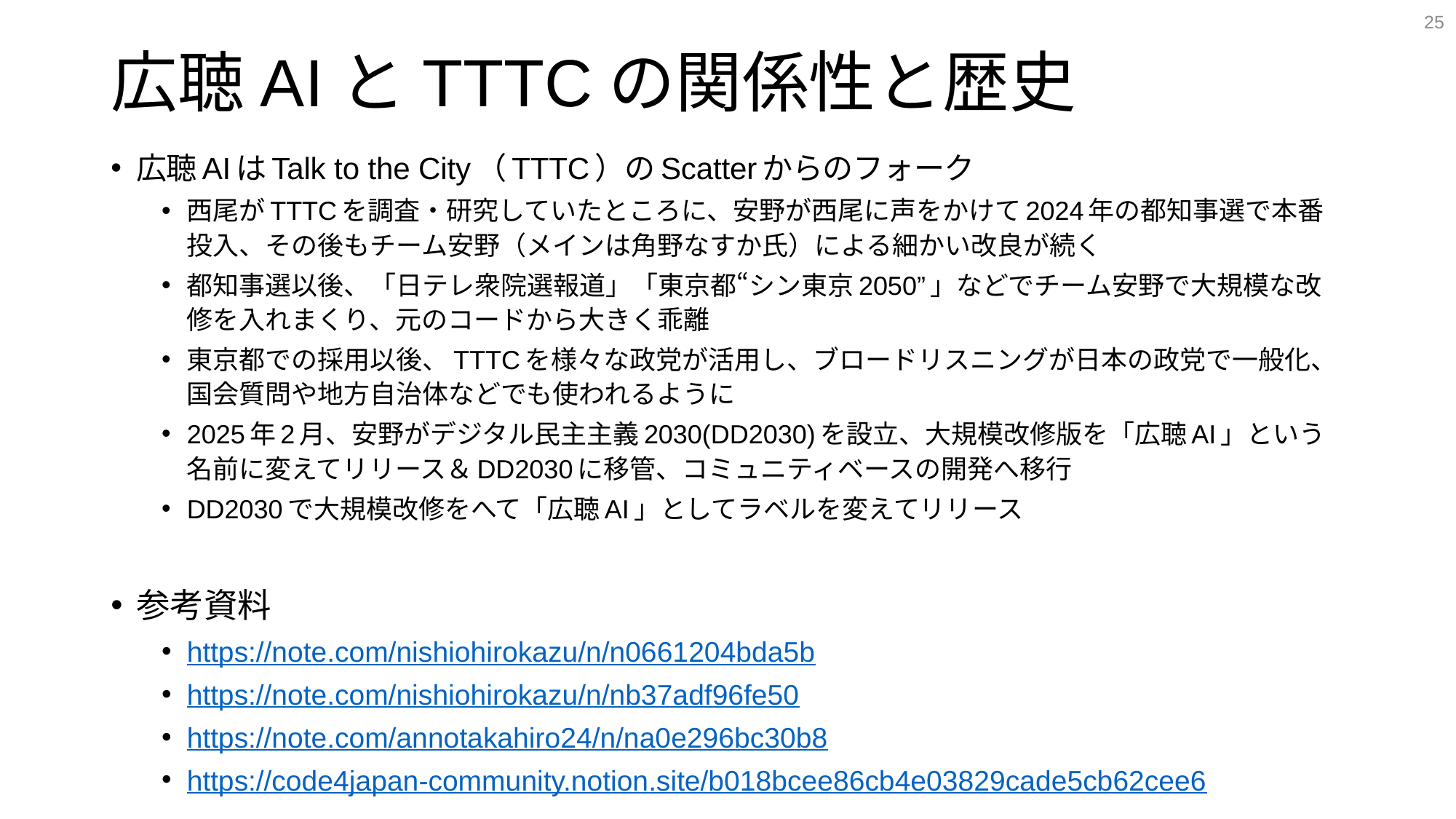

25
# 広聴AIとTTTCの関係性と歴史
広聴AIはTalk to the City（TTTC）のScatterからのフォーク
西尾がTTTCを調査・研究していたところに、安野が西尾に声をかけて2024年の都知事選で本番投入、その後もチーム安野（メインは角野なすか氏）による細かい改良が続く
都知事選以後、「日テレ衆院選報道」「東京都“シン東京2050”」などでチーム安野で大規模な改修を入れまくり、元のコードから大きく乖離
東京都での採用以後、TTTCを様々な政党が活用し、ブロードリスニングが日本の政党で一般化、国会質問や地方自治体などでも使われるように
2025年2月、安野がデジタル民主主義2030(DD2030)を設立、大規模改修版を「広聴AI」という名前に変えてリリース＆DD2030に移管、コミュニティベースの開発へ移行
DD2030で大規模改修をへて「広聴AI」としてラベルを変えてリリース

参考資料
https://note.com/nishiohirokazu/n/n0661204bda5b
https://note.com/nishiohirokazu/n/nb37adf96fe50
https://note.com/annotakahiro24/n/na0e296bc30b8
https://code4japan-community.notion.site/b018bcee86cb4e03829cade5cb62cee6